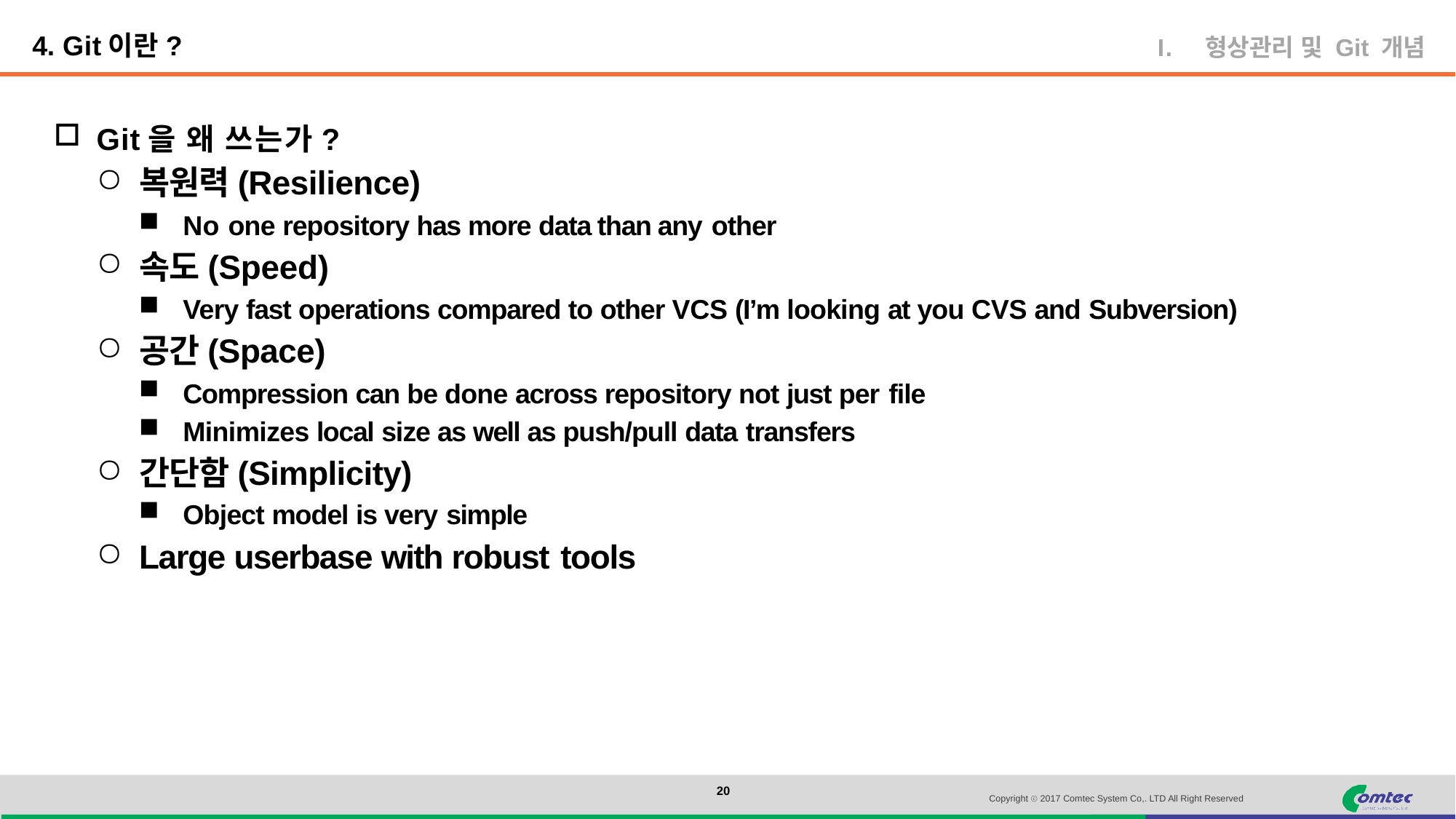

4. Git이란?
형상관리 및 Git 개념
Git을 왜 쓰는가?
복원력(Resilience)
No one repository has more data than any other
속도(Speed)
Very fast operations compared to other VCS (I’m looking at you CVS and Subversion)
공간(Space)
Compression can be done across repository not just per file
Minimizes local size as well as push/pull data transfers
간단함(Simplicity)
Object model is very simple
Large userbase with robust tools